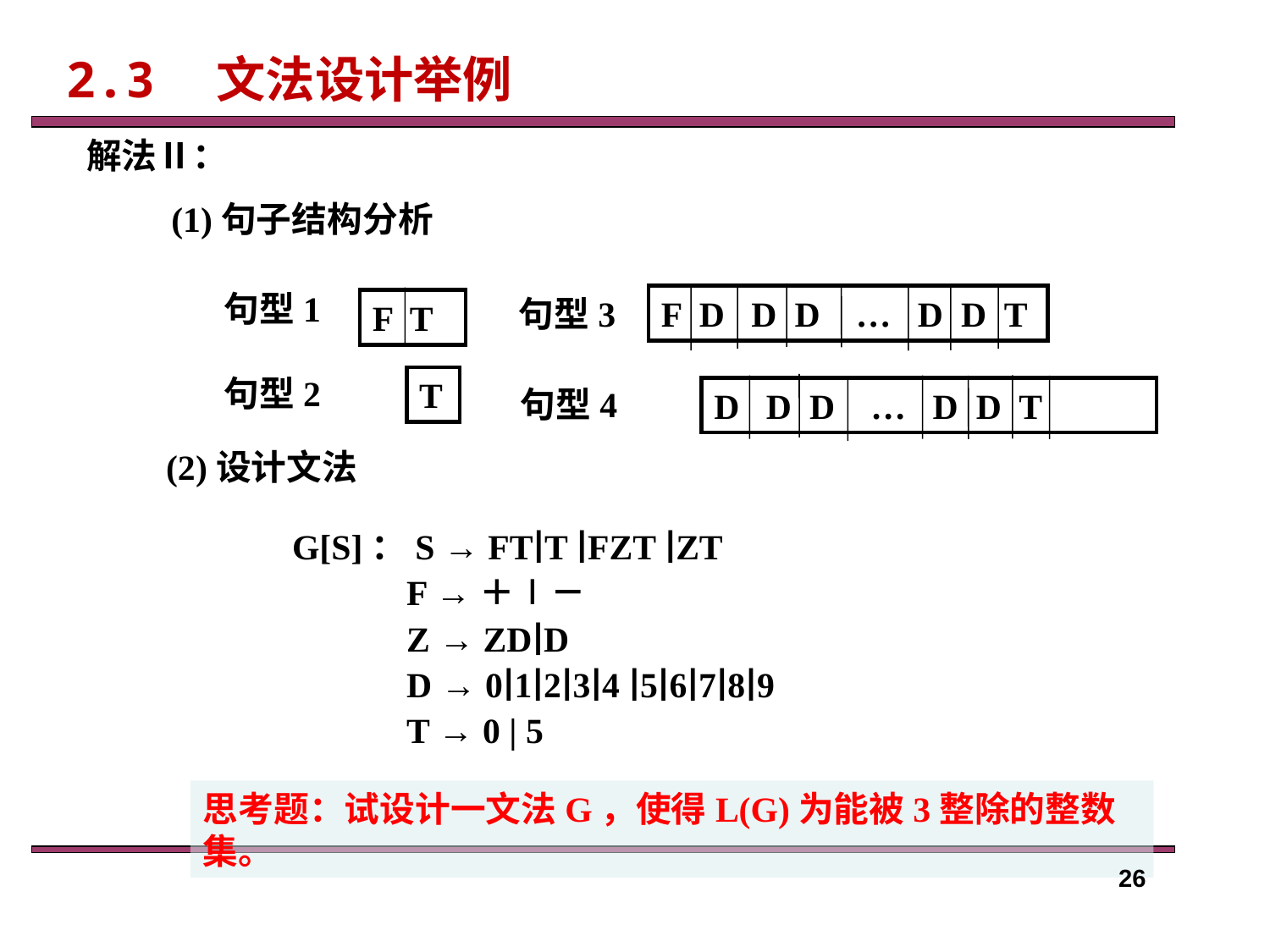

2.3　文法设计举例
解法Ⅱ：
(1)句子结构分析
句型1

句型3
F  D   D  D    …   D  D  T

F  T
句型2
T

句型4

D   D  D    …   D  D  T
(2)设计文法
G[S]：S → FT∣T ∣FZT ∣ZT
　　　F →＋∣－
　　　Z → ZD∣D
　　　D → 0∣1∣2∣3∣4 ∣5∣6∣7∣8∣9
　　　T → 0 | 5
思考题：试设计一文法G，使得L(G)为能被3整除的整数集。
26